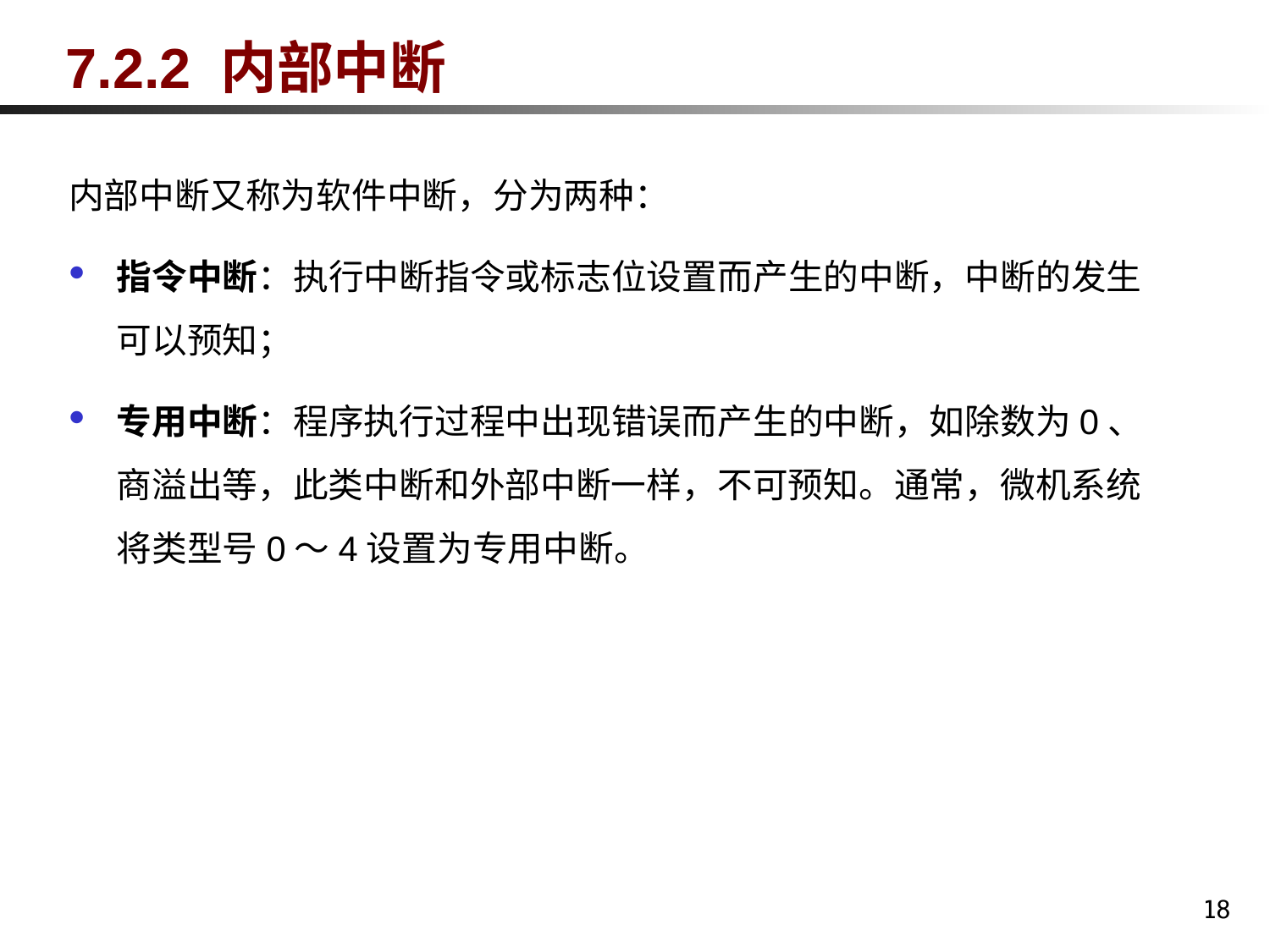

# 7.2.2 内部中断
内部中断又称为软件中断，分为两种：
指令中断：执行中断指令或标志位设置而产生的中断，中断的发生可以预知；
专用中断：程序执行过程中出现错误而产生的中断，如除数为0、商溢出等，此类中断和外部中断一样，不可预知。通常，微机系统将类型号0～4设置为专用中断。
18